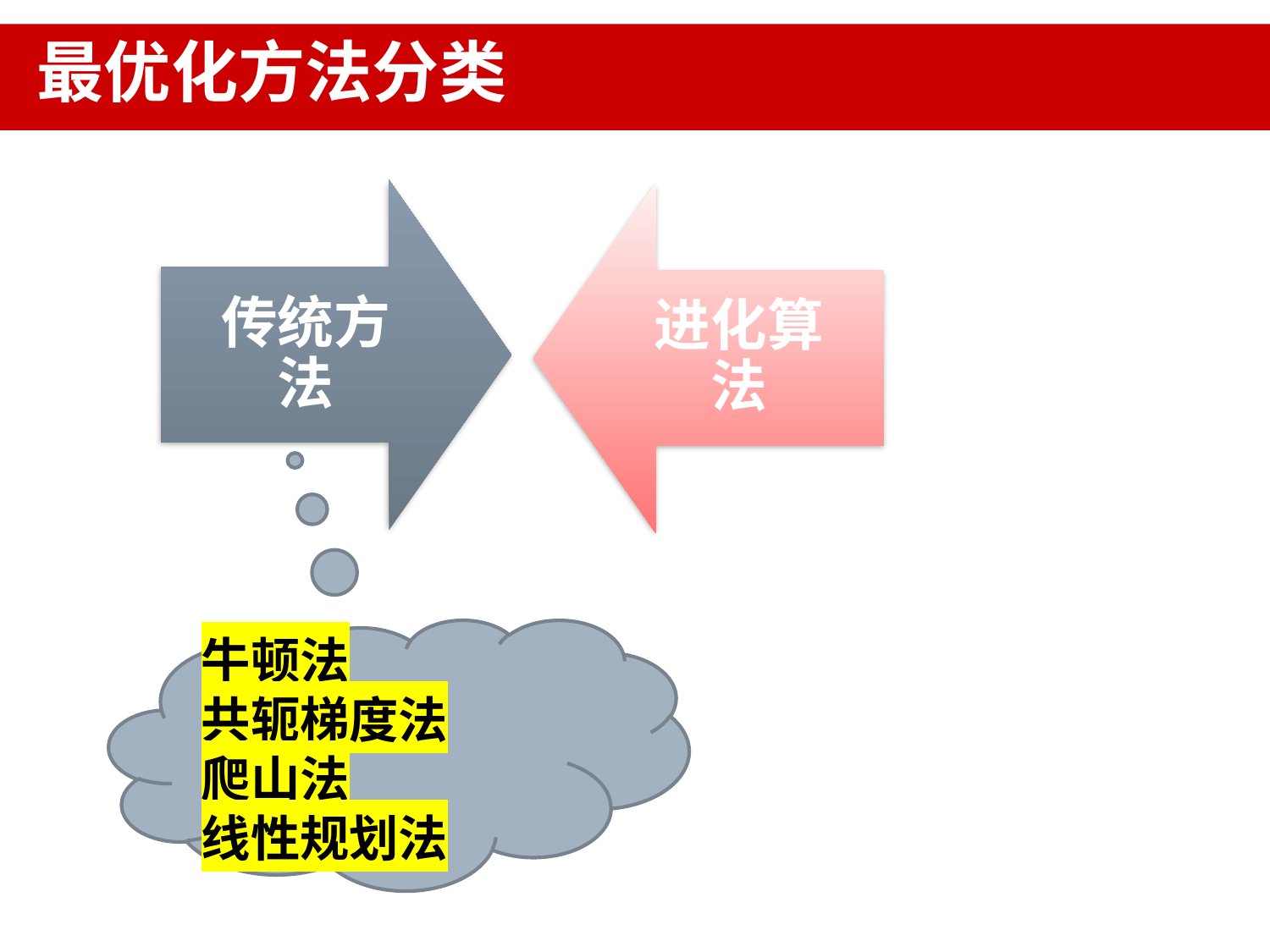

最优化方法分类
传统方法
进化算法
牛顿法
共轭梯度法
爬山法
线性规划法